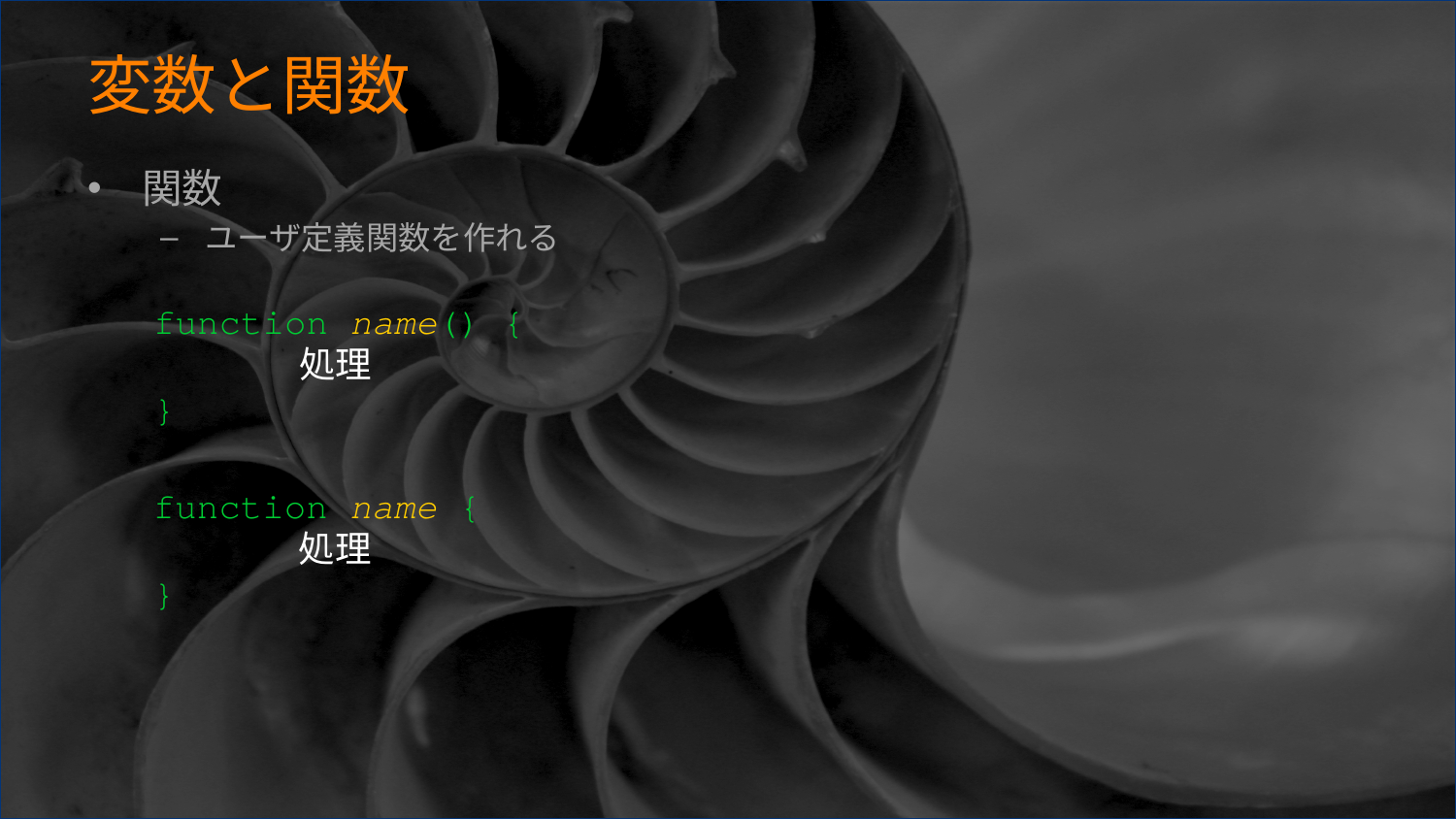

# 変数と関数
関数
ユーザ定義関数を作れる
function name() {
	処理
}
function name {
	処理
}